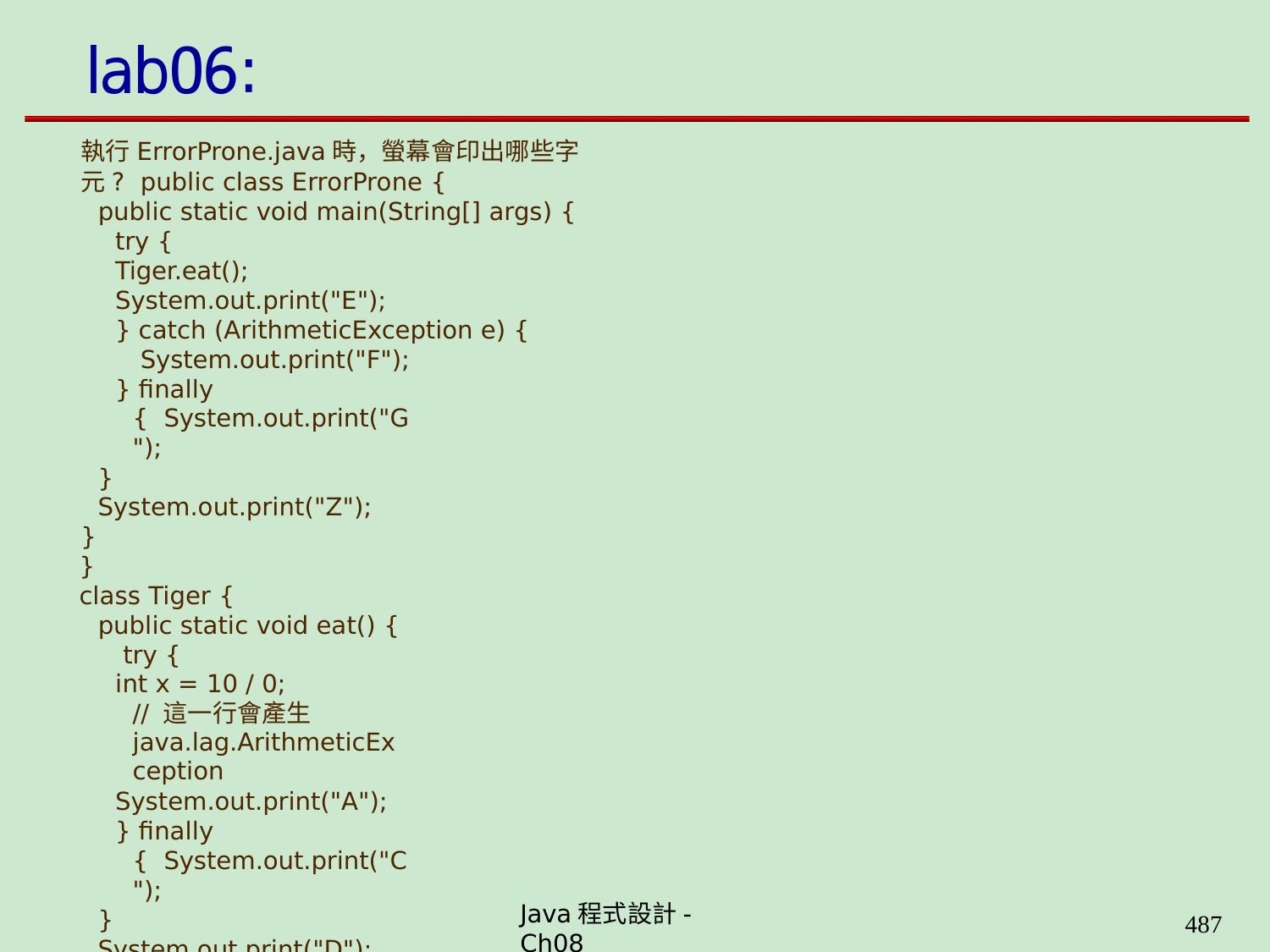

# lab06:
執行ErrorProne.java時，螢幕會印出哪些字元?  public class ErrorProne {
public static void main(String[] args) {  try {
Tiger.eat();
System.out.print("E");
} catch (ArithmeticException e) {  System.out.print("F");
} finally {  System.out.print("G");
}
System.out.print("Z");
}
}
class Tiger {
public static void eat() {  try {
int x = 10 / 0;	// 這一行會產生java.lag.ArithmeticException
System.out.print("A");
} finally {  System.out.print("C");
}
System.out.print("D");
}
}
Java程式設計-Ch08
487